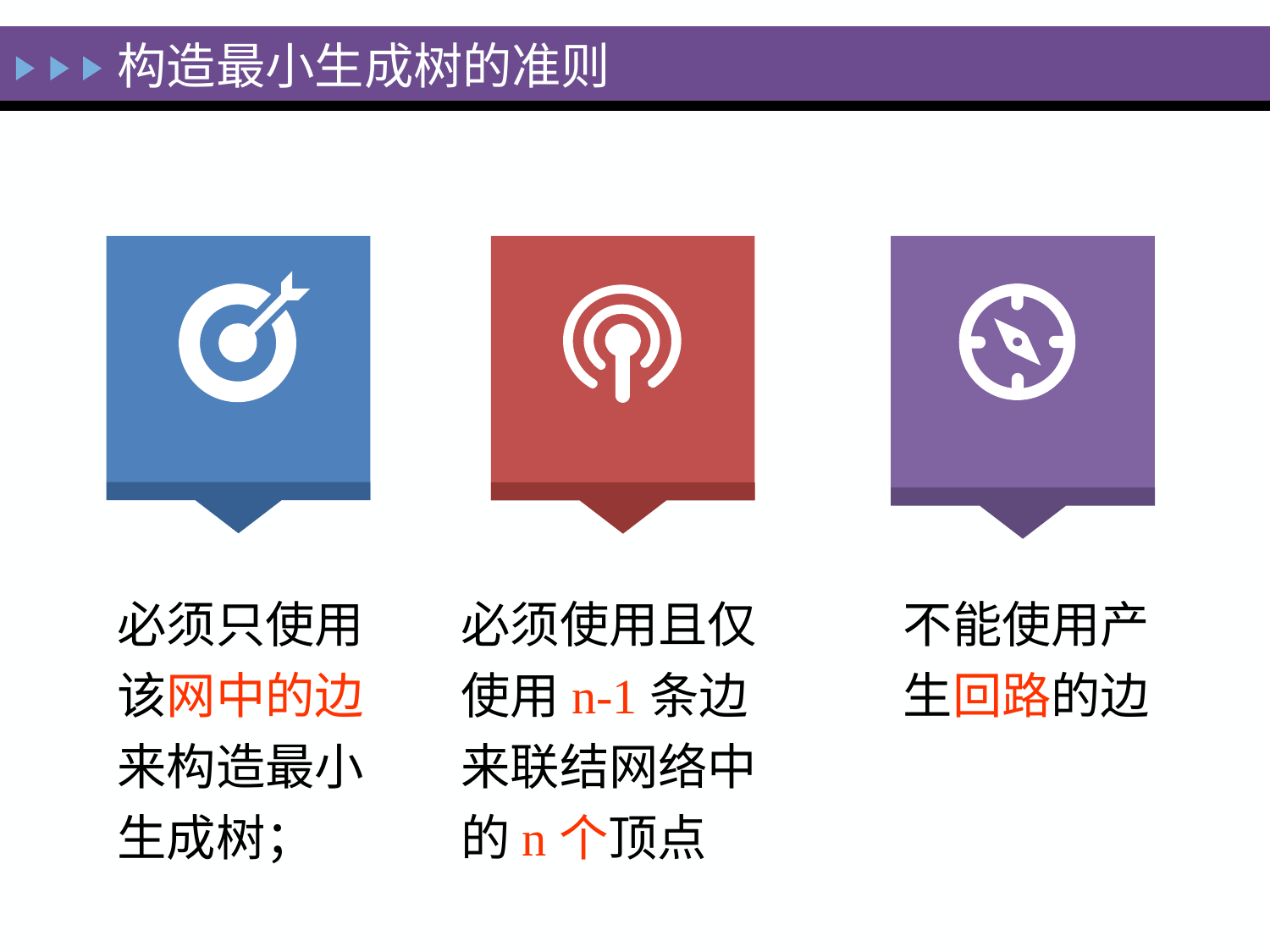

构造最小生成树的准则

必须只使用该网中的边来构造最小生成树；
必须使用且仅使用n-1条边来联结网络中的n个顶点
不能使用产生回路的边